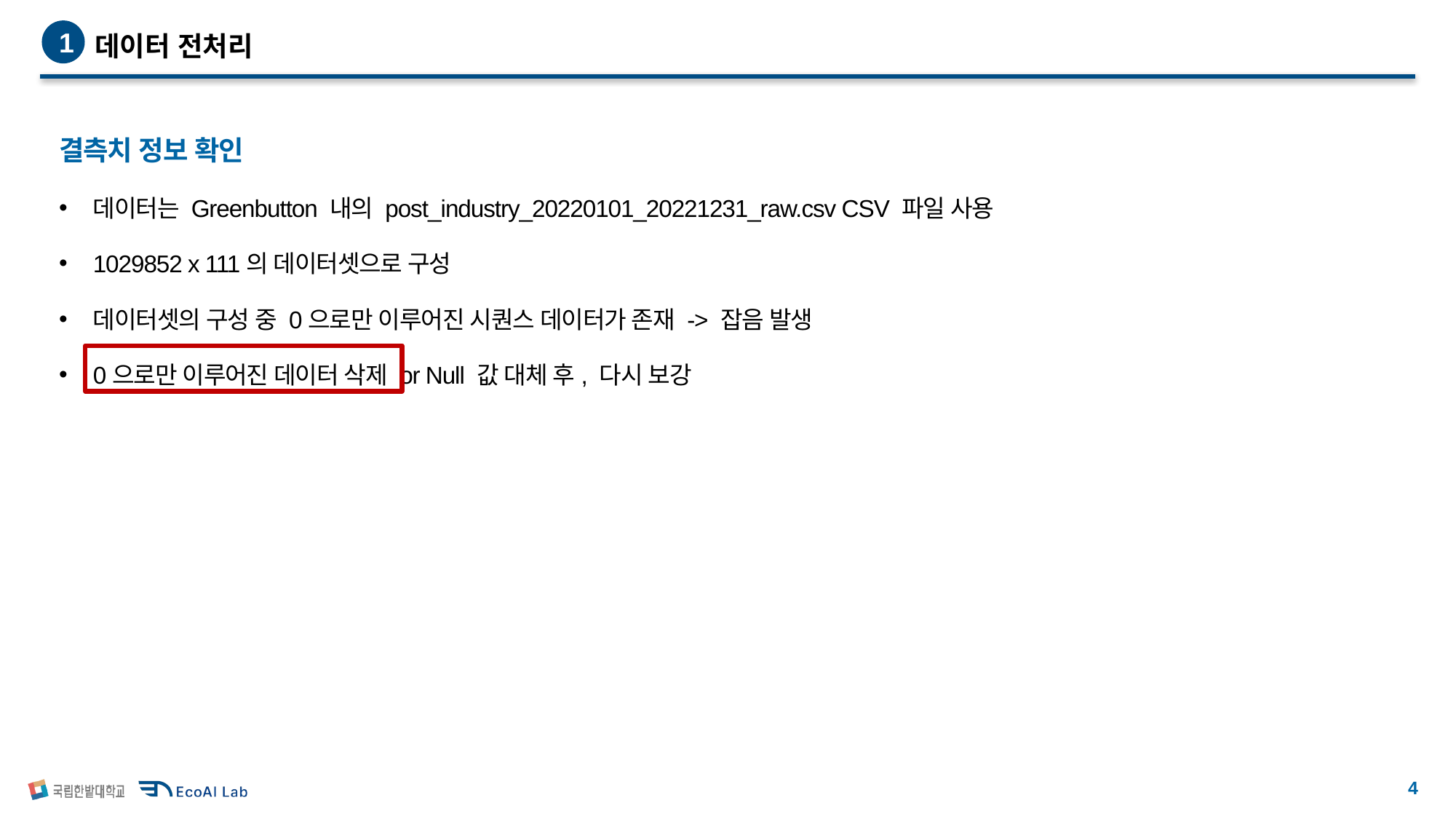

데이터 전처리
1
결측치 정보 확인
데이터는 Greenbutton 내의 post_industry_20220101_20221231_raw.csv CSV 파일 사용
1029852 x 111의 데이터셋으로 구성
데이터셋의 구성 중 0으로만 이루어진 시퀀스 데이터가 존재 -> 잡음 발생
0으로만 이루어진 데이터 삭제 or Null 값 대체 후, 다시 보강

4